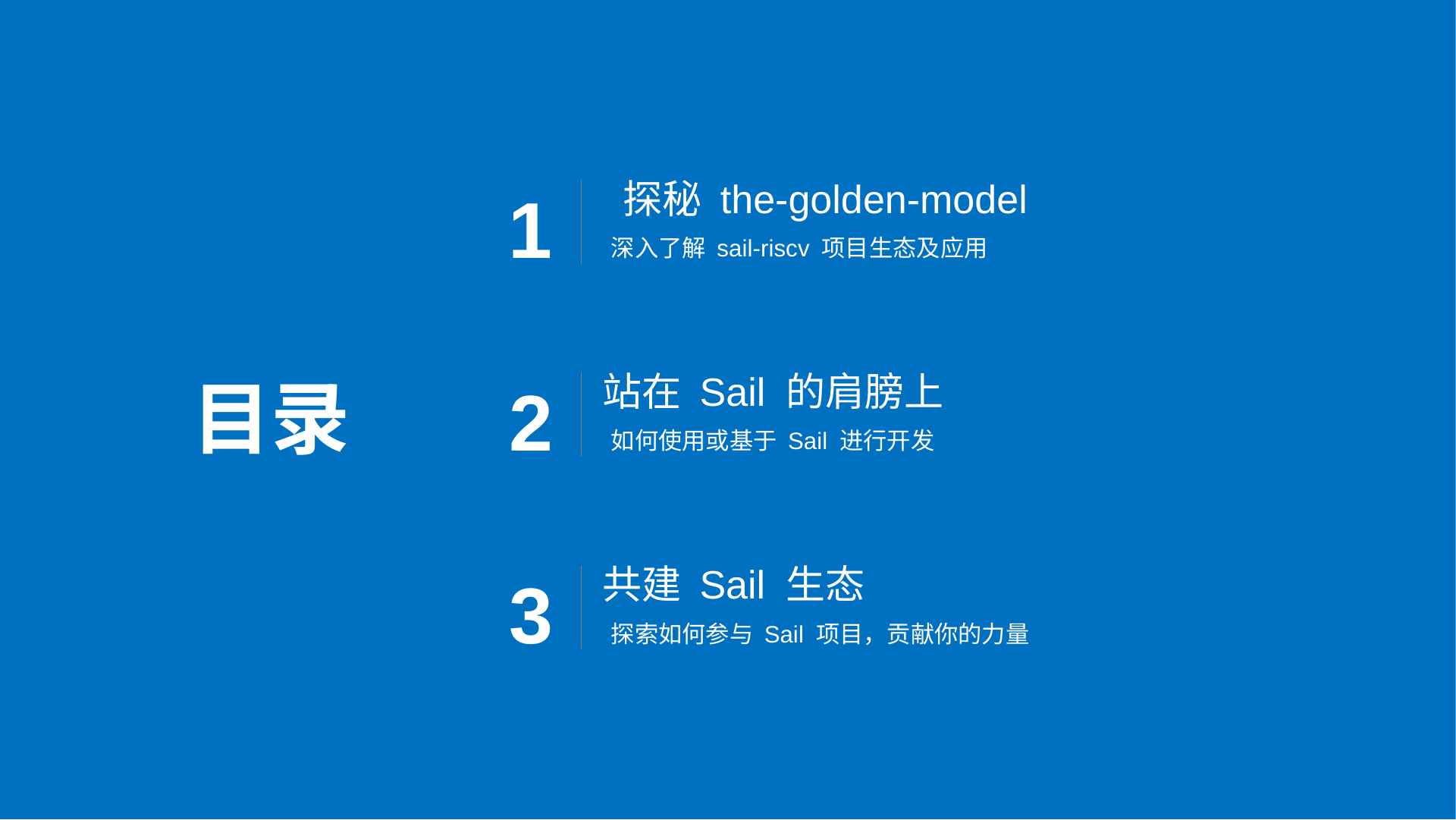

1
探秘 the-golden-model

深入了解 sail-riscv 项目生态及应用
  2
站在 Sail 的肩膀上
目录

如何使用或基于 Sail 进行开发
  3
共建 Sail 生态

探索如何参与 Sail 项目，贡献你的力量